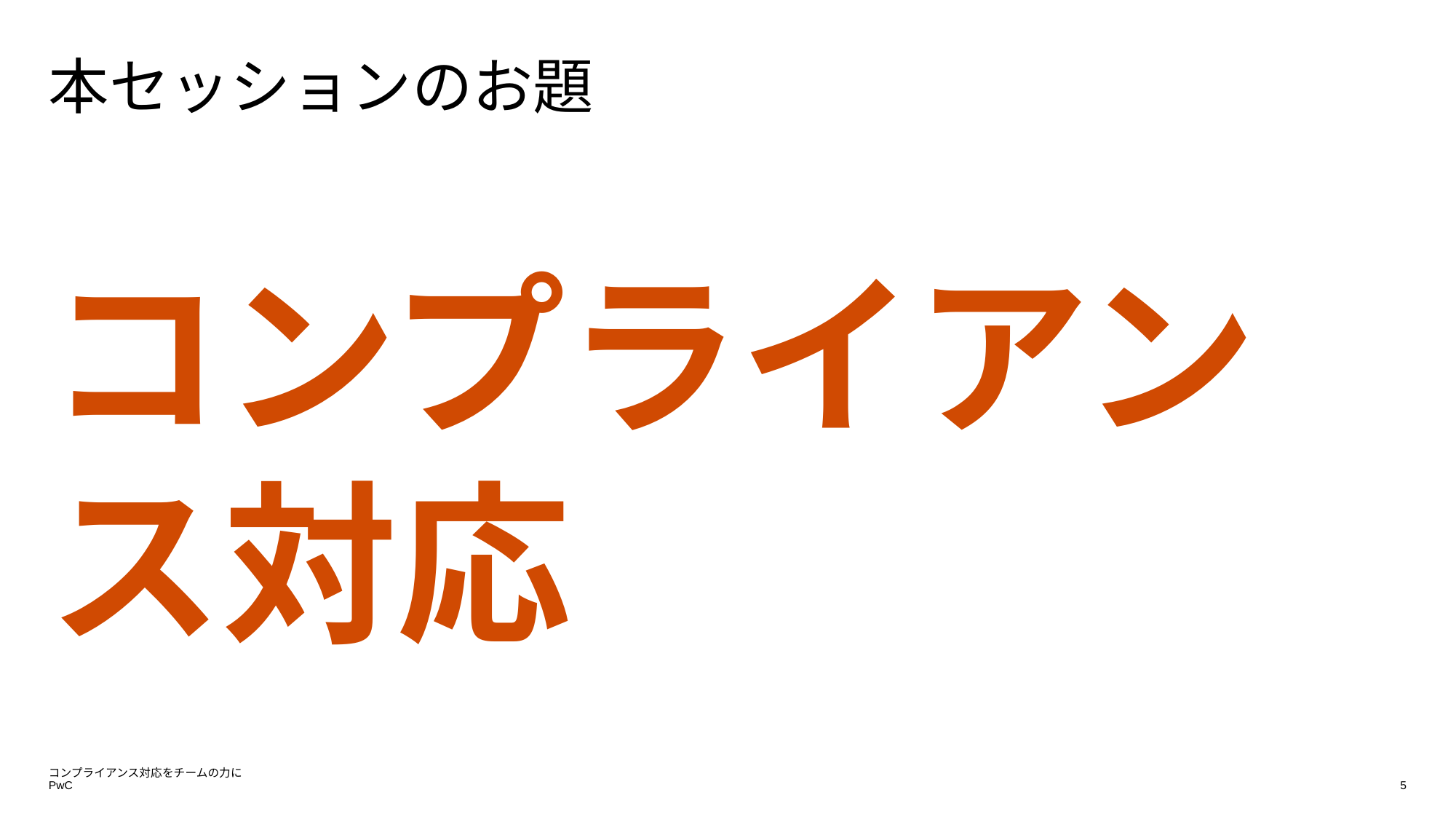

# 本セッションのお題
コンプライアンス対応
コンプライアンス対応をチームの力に
5